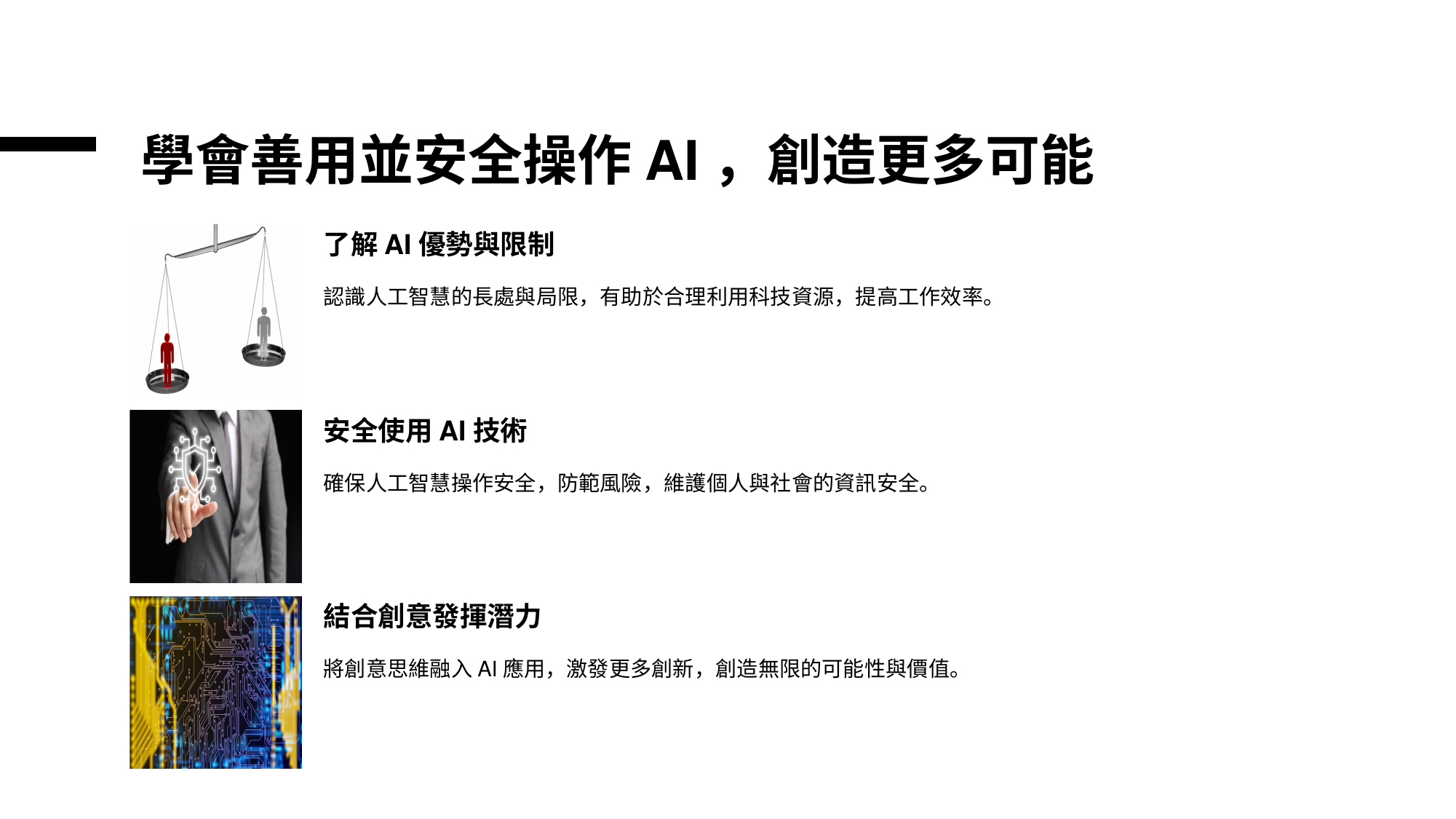

# 學會善用並安全操作AI，創造更多可能
了解AI優勢與限制
認識人工智慧的長處與局限，有助於合理利用科技資源，提高工作效率。
安全使用AI技術
確保人工智慧操作安全，防範風險，維護個人與社會的資訊安全。
結合創意發揮潛力
將創意思維融入AI應用，激發更多創新，創造無限的可能性與價值。